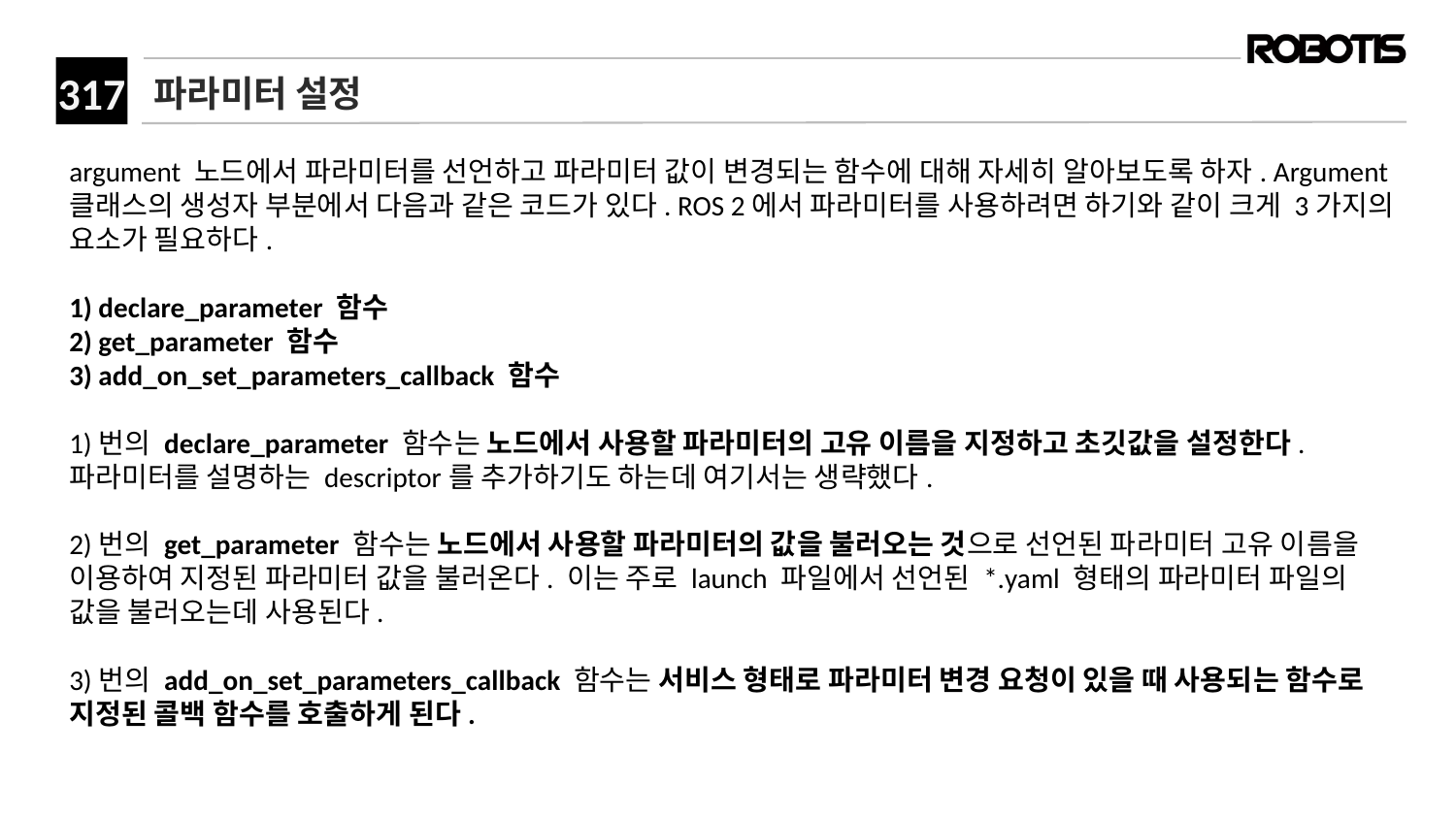

# 파라미터 설정
argument 노드에서 파라미터를 선언하고 파라미터 값이 변경되는 함수에 대해 자세히 알아보도록 하자. Argument 클래스의 생성자 부분에서 다음과 같은 코드가 있다. ROS 2에서 파라미터를 사용하려면 하기와 같이 크게 3가지의 요소가 필요하다.

1) declare_parameter 함수
2) get_parameter 함수
3) add_on_set_parameters_callback 함수

​1)번의 declare_parameter 함수는 노드에서 사용할 파라미터의 고유 이름을 지정하고 초깃값을 설정한다. 파라미터를 설명하는 descriptor를 추가하기도 하는데 여기서는 생략했다.

2)번의 get_parameter 함수는 노드에서 사용할 파라미터의 값을 불러오는 것으로 선언된 파라미터 고유 이름을 이용하여 지정된 파라미터 값을 불러온다. 이는 주로 launch 파일에서 선언된 *.yaml 형태의 파라미터 파일의 값을 불러오는데 사용된다.

3)번의 add_on_set_parameters_callback 함수는 서비스 형태로 파라미터 변경 요청이 있을 때 사용되는 함수로 지정된 콜백 함수를 호출하게 된다.